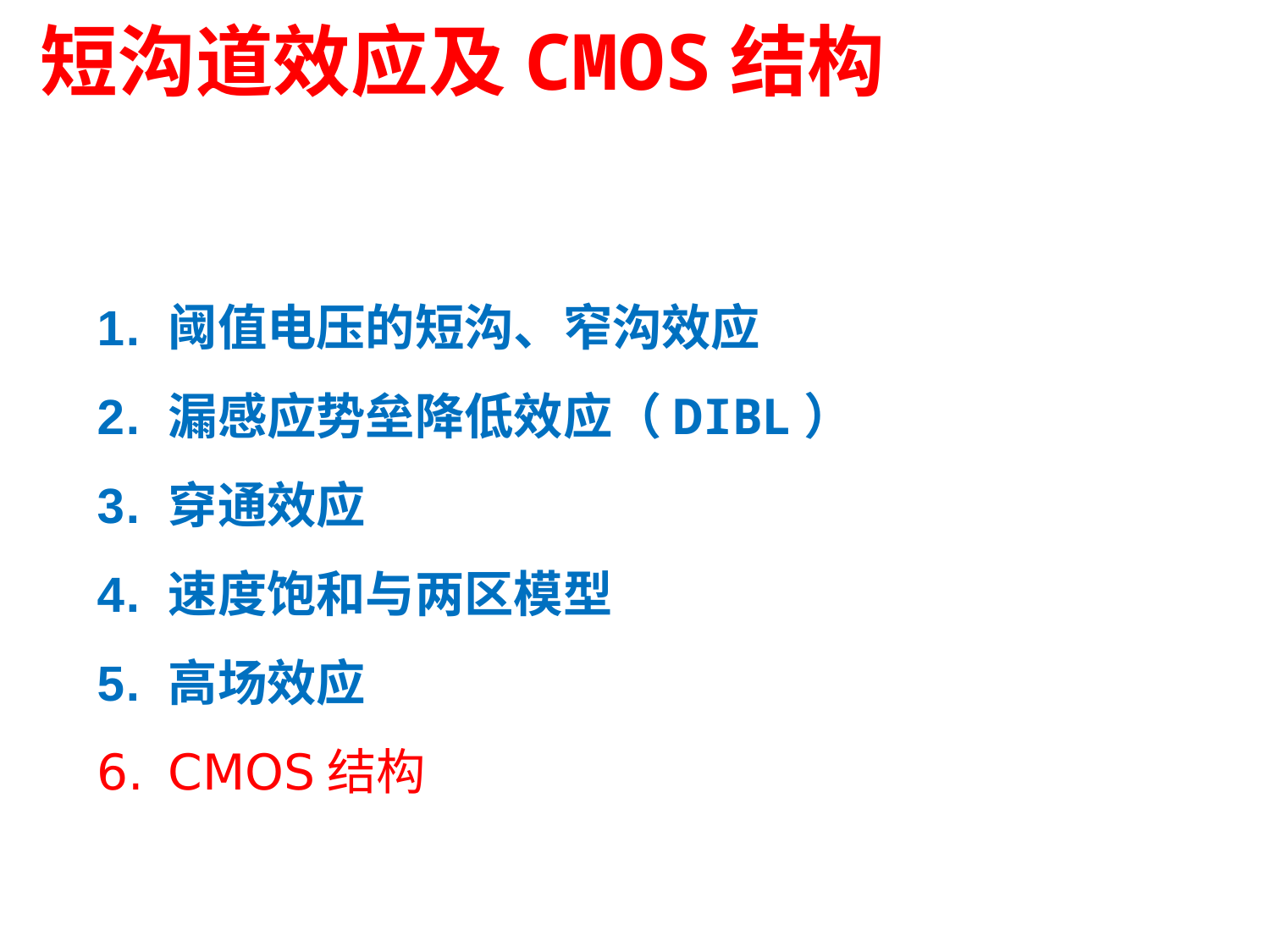

短沟道效应及CMOS结构

阈值电压的短沟、窄沟效应
漏感应势垒降低效应（DIBL）
穿通效应
速度饱和与两区模型
高场效应
CMOS结构
1